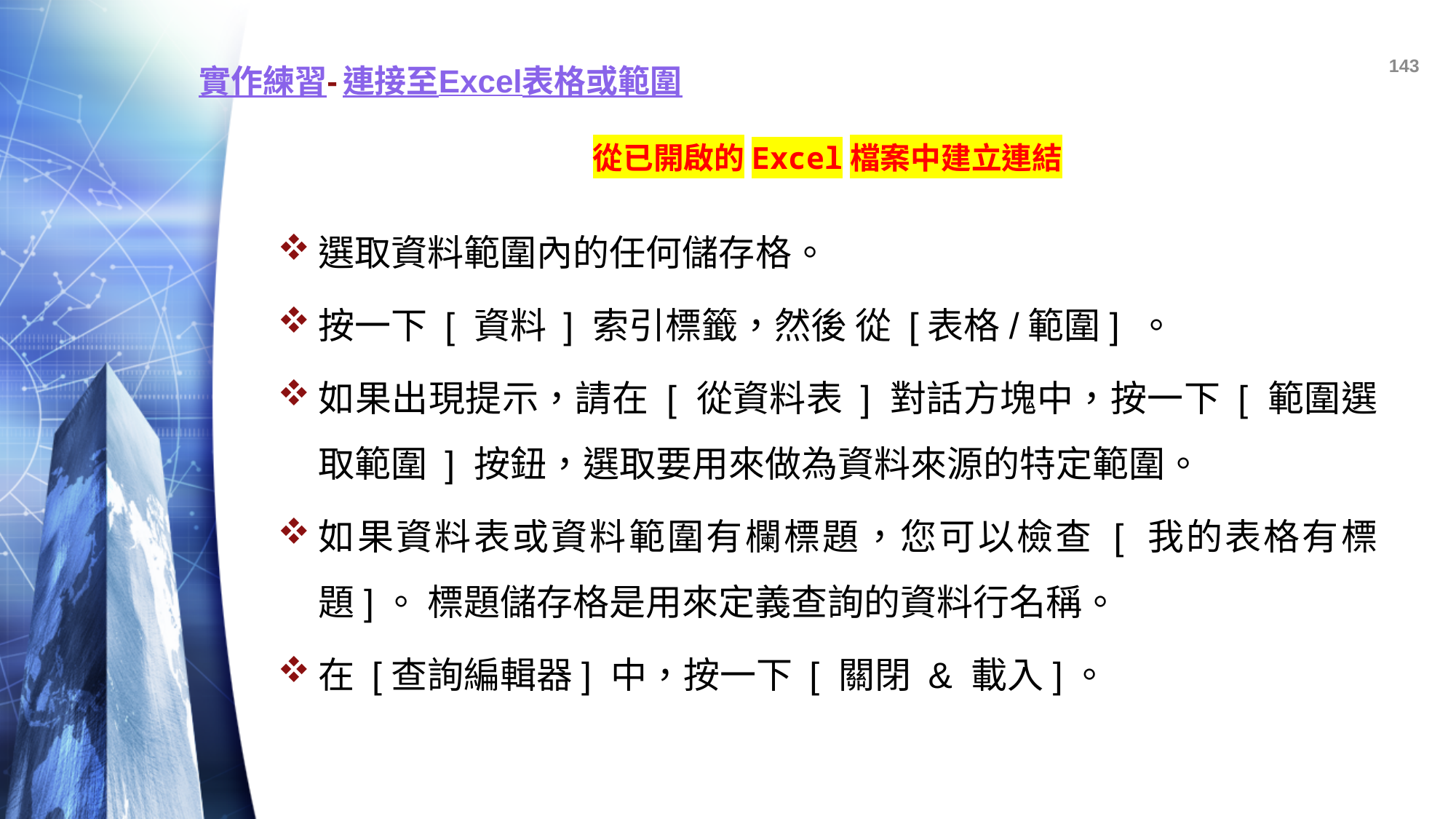

143
# 實作練習-連接至Excel表格或範圍
從已開啟的Excel檔案中建立連結
選取資料範圍內的任何儲存格。
按一下 [ 資料 ] 索引標籤，然後 從 [表格/範圍] 。
如果出現提示，請在 [ 從資料表 ] 對話方塊中，按一下 [ 範圍選取範圍 ] 按鈕，選取要用來做為資料來源的特定範圍。
如果資料表或資料範圍有欄標題，您可以檢查 [ 我的表格有標題]。 標題儲存格是用來定義查詢的資料行名稱。
在 [查詢編輯器] 中，按一下 [ 關閉 & 載入]。